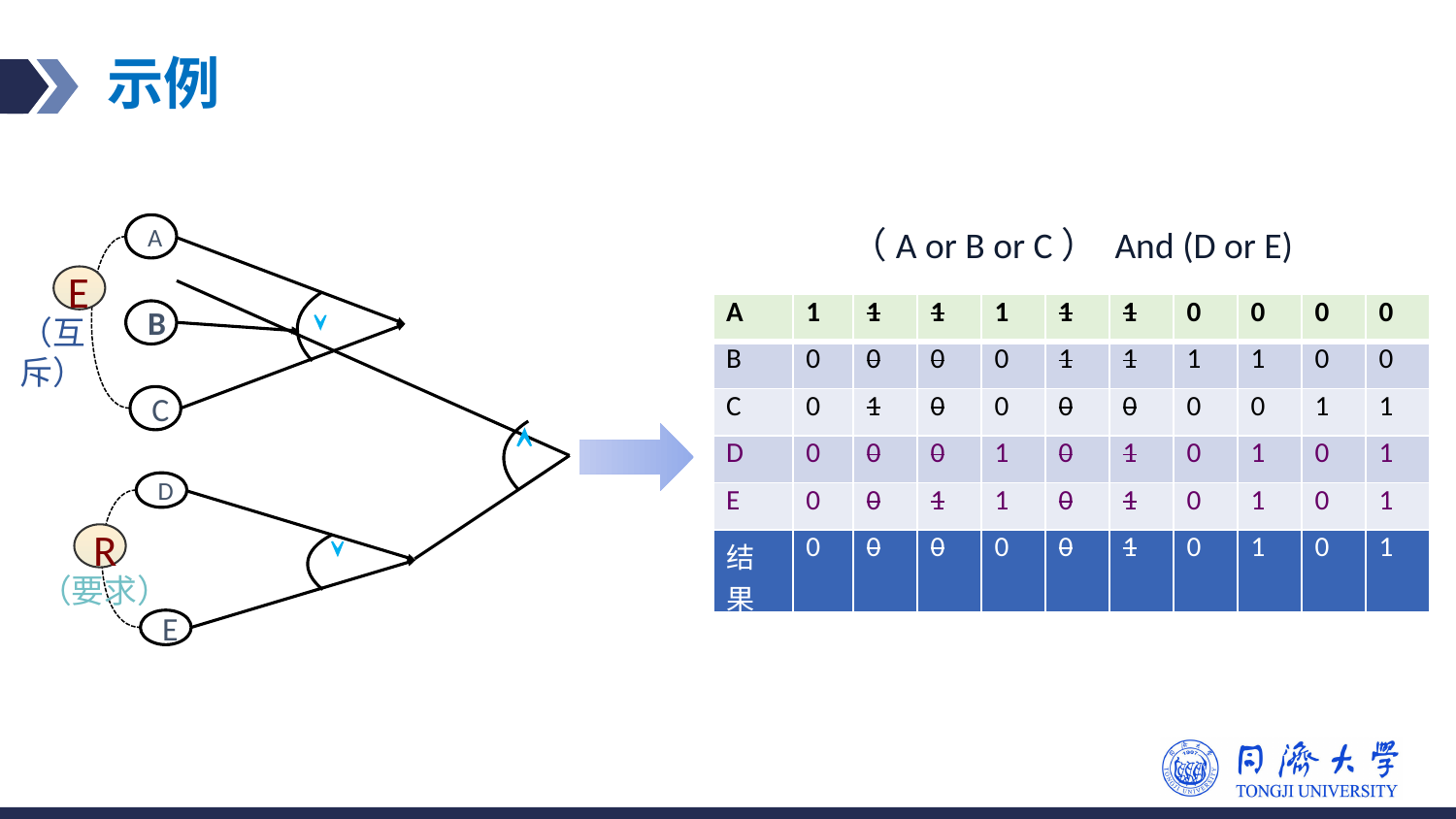

# 示例
A

B
∨
C
E

∧

D

∨

E
R

（A or B or C） And (D or E)
| A | 1 | 1 | 1 | 1 | 1 | 1 | 0 | 0 | 0 | 0 |
| --- | --- | --- | --- | --- | --- | --- | --- | --- | --- | --- |
| B | 0 | 0 | 0 | 0 | 1 | 1 | 1 | 1 | 0 | 0 |
| C | 0 | 1 | 0 | 0 | 0 | 0 | 0 | 0 | 1 | 1 |
| D | 0 | 0 | 0 | 1 | 0 | 1 | 0 | 1 | 0 | 1 |
| E | 0 | 0 | 1 | 1 | 0 | 1 | 0 | 1 | 0 | 1 |
| 结果 | 0 | 0 | 0 | 0 | 0 | 1 | 0 | 1 | 0 | 1 |
（互斥）

（要求）